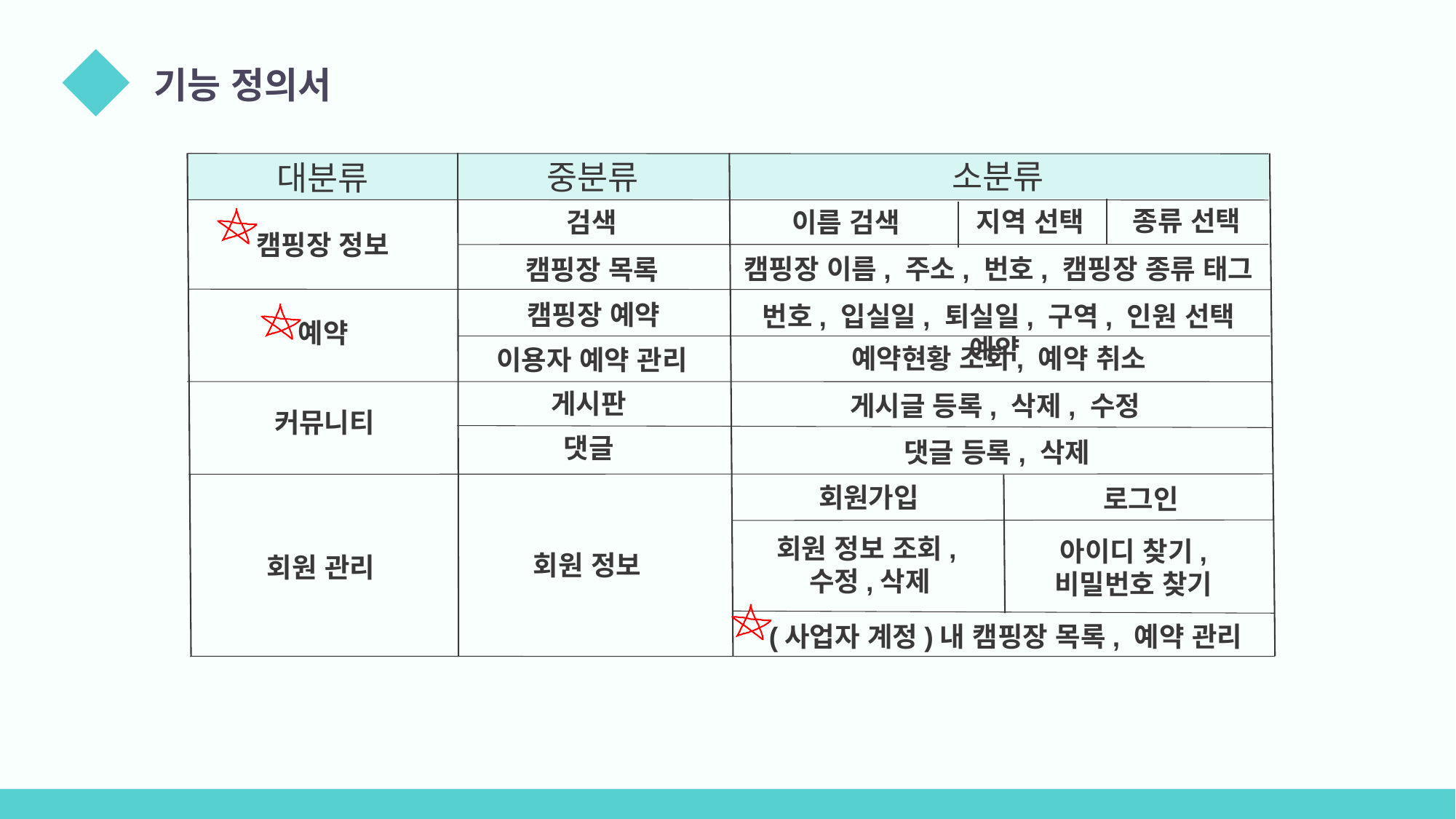

기능 정의서
소분류
중분류
대분류
종류 선택
지역 선택
검색
이름 검색

캠핑장 정보
캠핑장 이름, 주소, 번호, 캠핑장 종류 태그
캠핑장 목록
캠핑장 예약
번호, 입실일, 퇴실일, 구역, 인원 선택 예약

예약
예약현황 조회, 예약 취소
이용자 예약 관리
게시판
게시글 등록, 삭제, 수정
커뮤니티
댓글
댓글 등록, 삭제
회원가입
로그인
회원 정보 조회,수정,삭제
아이디 찾기, 비밀번호 찾기
회원 정보
회원 관리

(사업자 계정)내 캠핑장 목록, 예약 관리